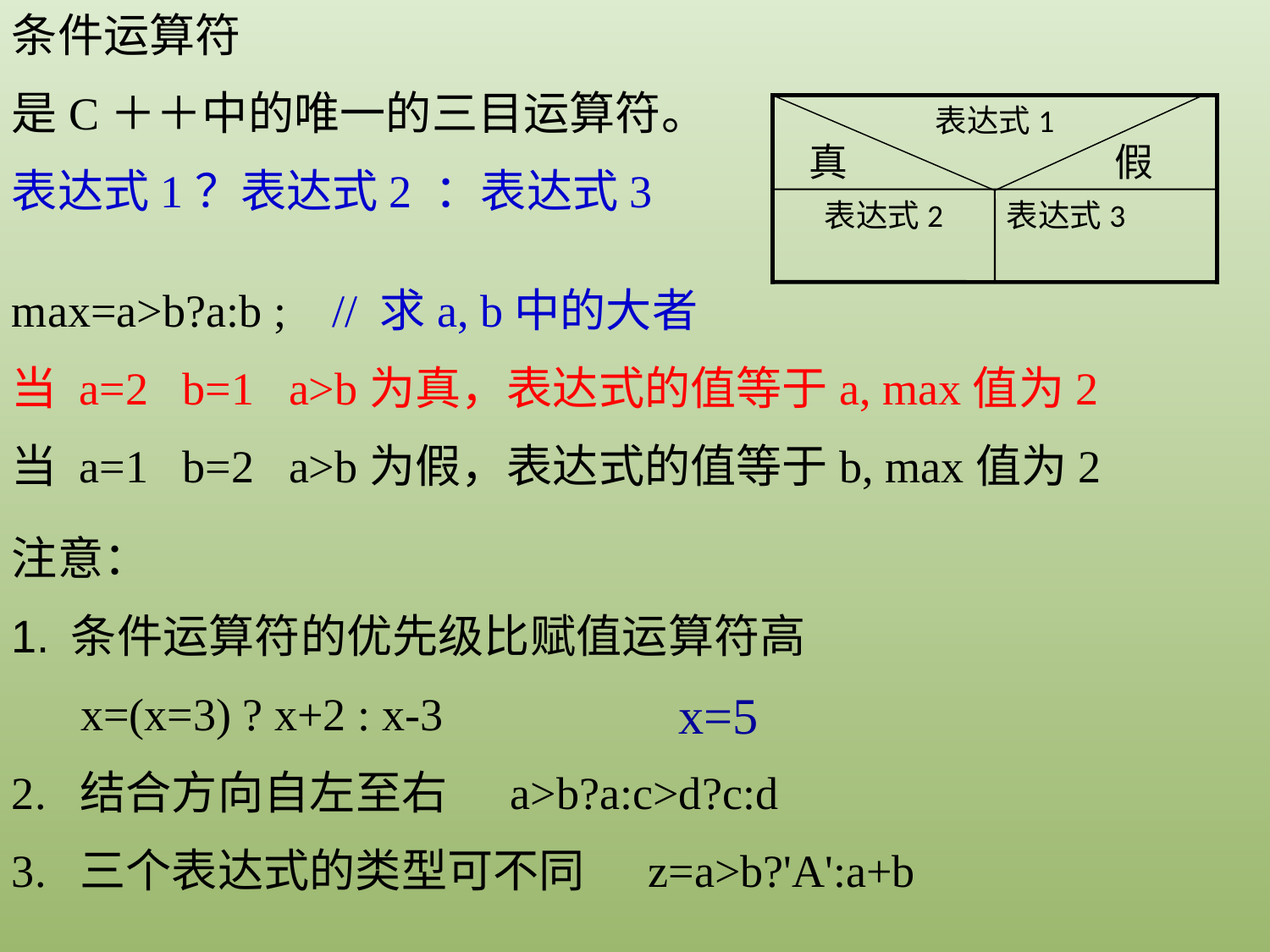

条件运算符
是C＋＋中的唯一的三目运算符。
表达式1？表达式2 ：表达式3
表达式1

真
假
表达式2

表达式3

max=a>b?a:b ;    // 求a, b中的大者
当 a=2   b=1   a>b为真，表达式的值等于a, max值为2
当 a=1   b=2   a>b为假，表达式的值等于b, max值为2
注意：
条件运算符的优先级比赋值运算符高
      x=(x=3) ? x+2 : x-3
2.  结合方向自左至右     a>b?a:c>d?c:d
3.  三个表达式的类型可不同     z=a>b?'A':a+b
x=5

102